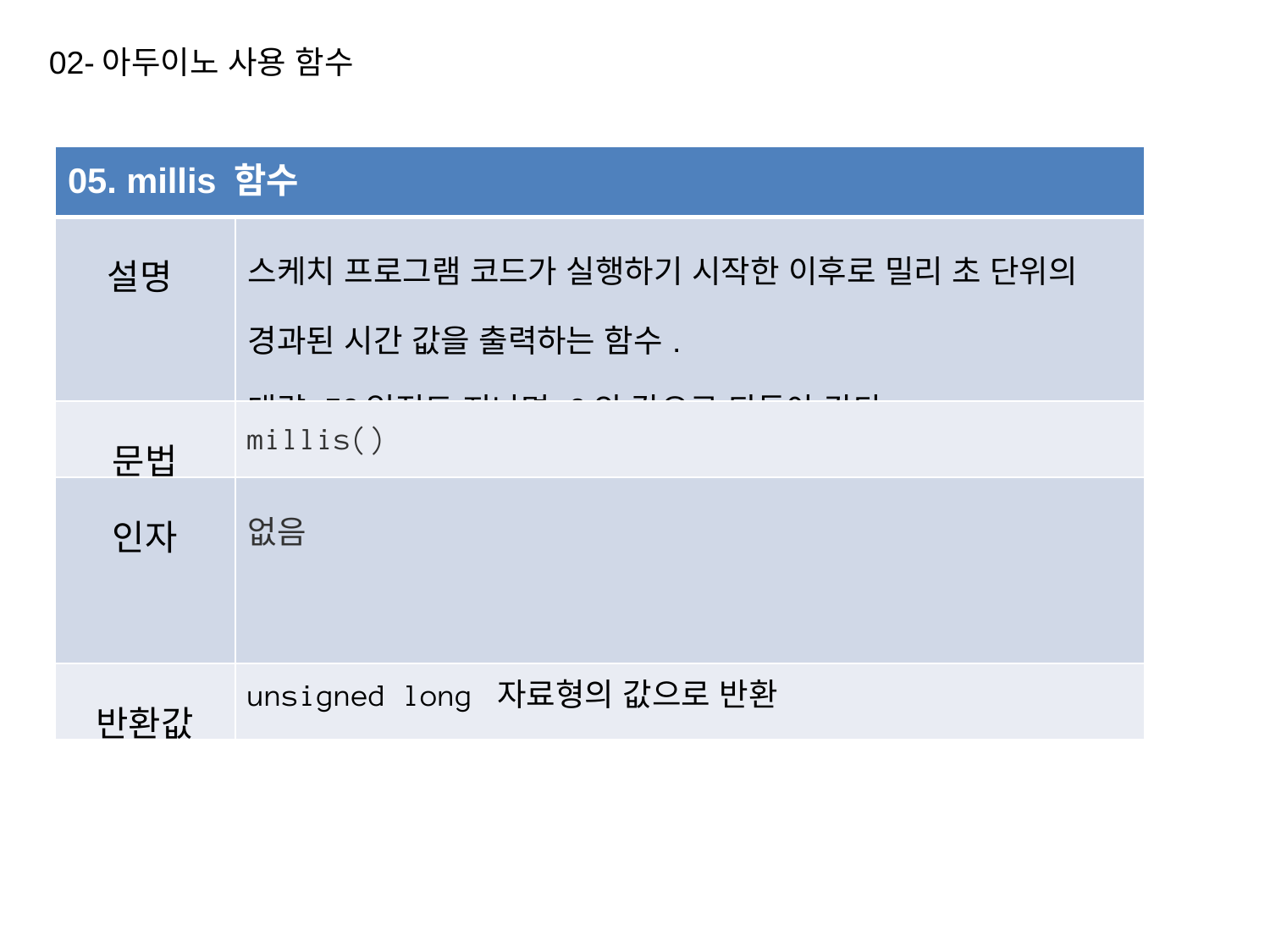

02-아두이노 사용 함수
| 05. millis 함수 |  |
| --- | --- |
| 설명 | 스케치 프로그램 코드가 실행하기 시작한 이후로 밀리 초 단위의 경과된 시간 값을 출력하는 함수. 대략 50일정도 지나면 0의 값으로 되돌아 간다. |
| 문법 | millis() |
| 인자 | 없음 |
| 반환값 | unsigned long 자료형의 값으로 반환 |